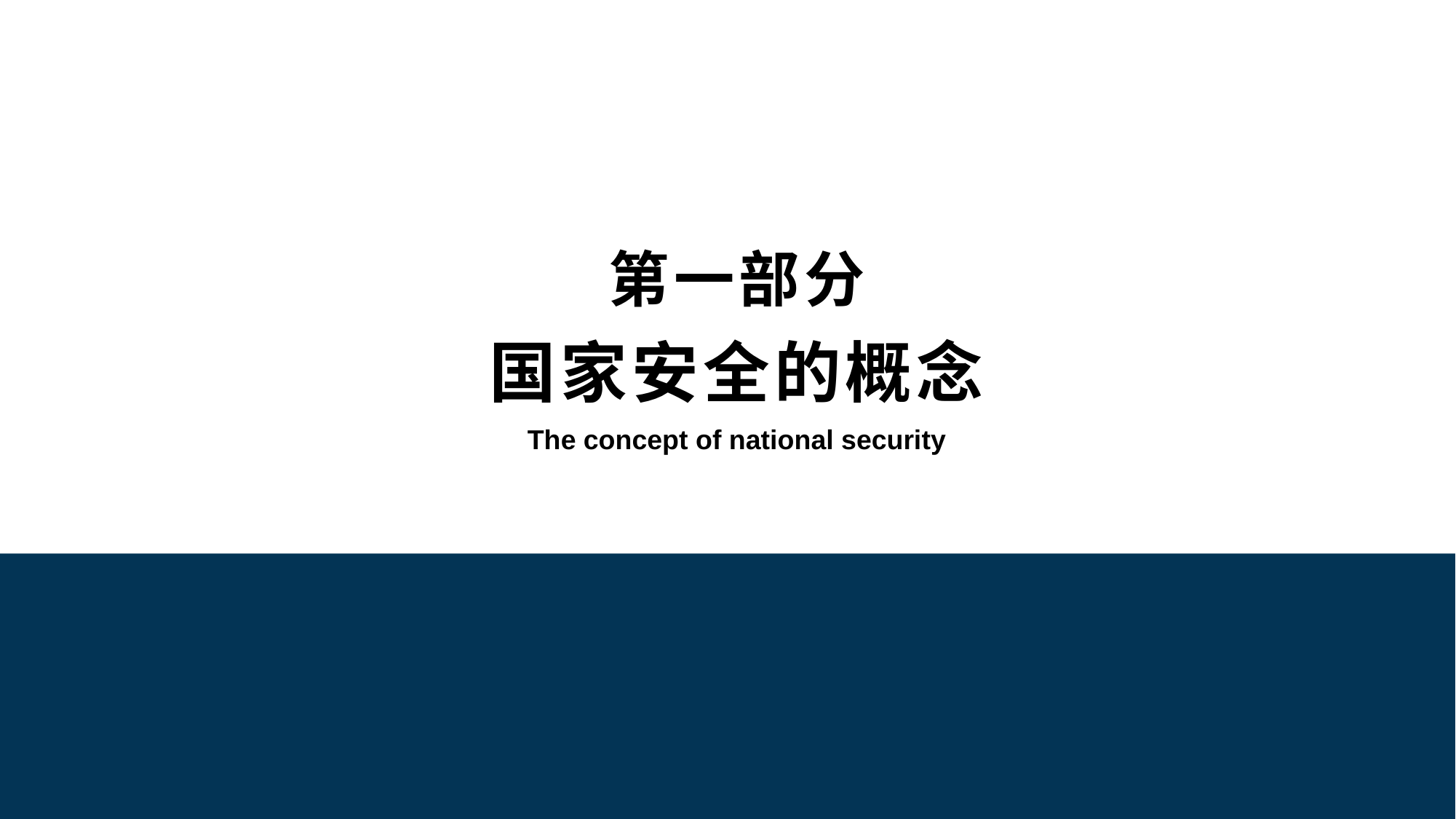

第一部分
国家安全的概念
The concept of national security